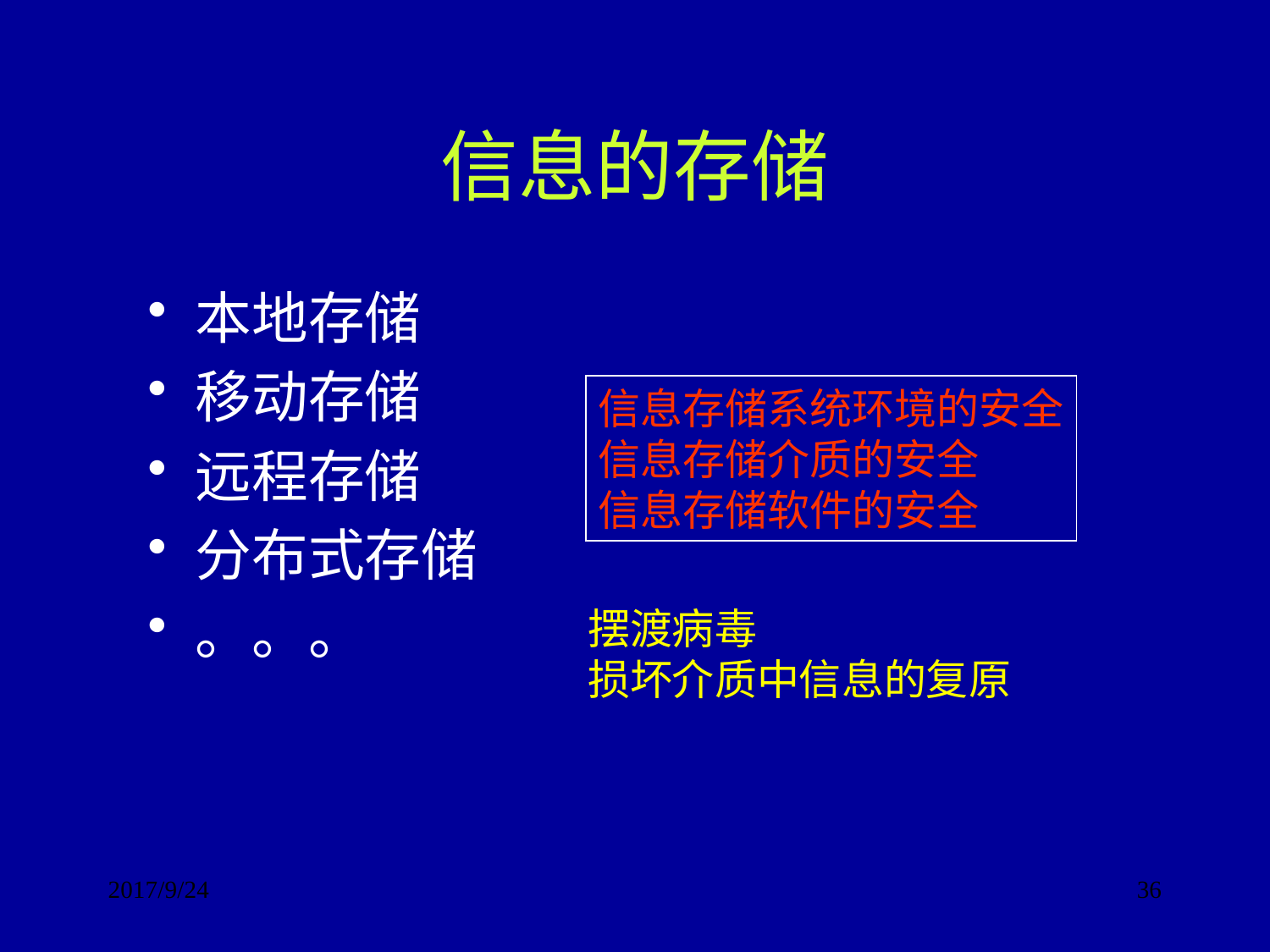

# 信息的存储
本地存储
移动存储
远程存储
分布式存储
。。。
信息存储系统环境的安全
信息存储介质的安全
信息存储软件的安全
摆渡病毒
损坏介质中信息的复原
2017/9/24
36